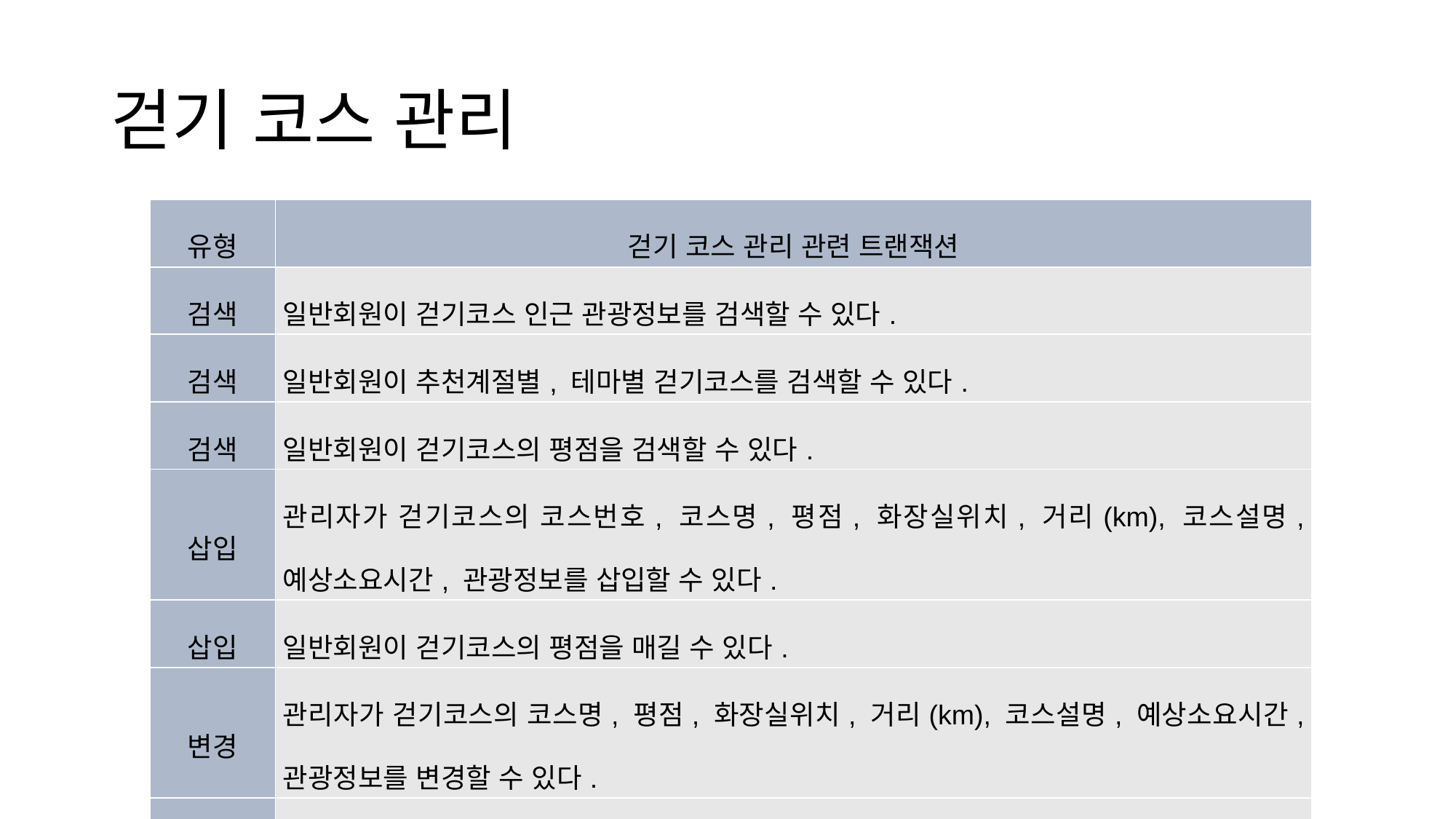

# 걷기 코스 관리
| 유형 | 걷기 코스 관리 관련 트랜잭션 |
| --- | --- |
| 검색 | 일반회원이 걷기코스 인근 관광정보를 검색할 수 있다. |
| 검색 | 일반회원이 추천계절별, 테마별 걷기코스를 검색할 수 있다. |
| 검색 | 일반회원이 걷기코스의 평점을 검색할 수 있다. |
| 삽입 | 관리자가 걷기코스의 코스번호, 코스명, 평점, 화장실위치, 거리(km), 코스설명, 예상소요시간, 관광정보를 삽입할 수 있다. |
| 삽입 | 일반회원이 걷기코스의 평점을 매길 수 있다. |
| 변경 | 관리자가 걷기코스의 코스명, 평점, 화장실위치, 거리(km), 코스설명, 예상소요시간, 관광정보를 변경할 수 있다. |
| 변경 | 일반회원이 자신이 매긴 걷기코스의 평점을 변경할 수 있다. |